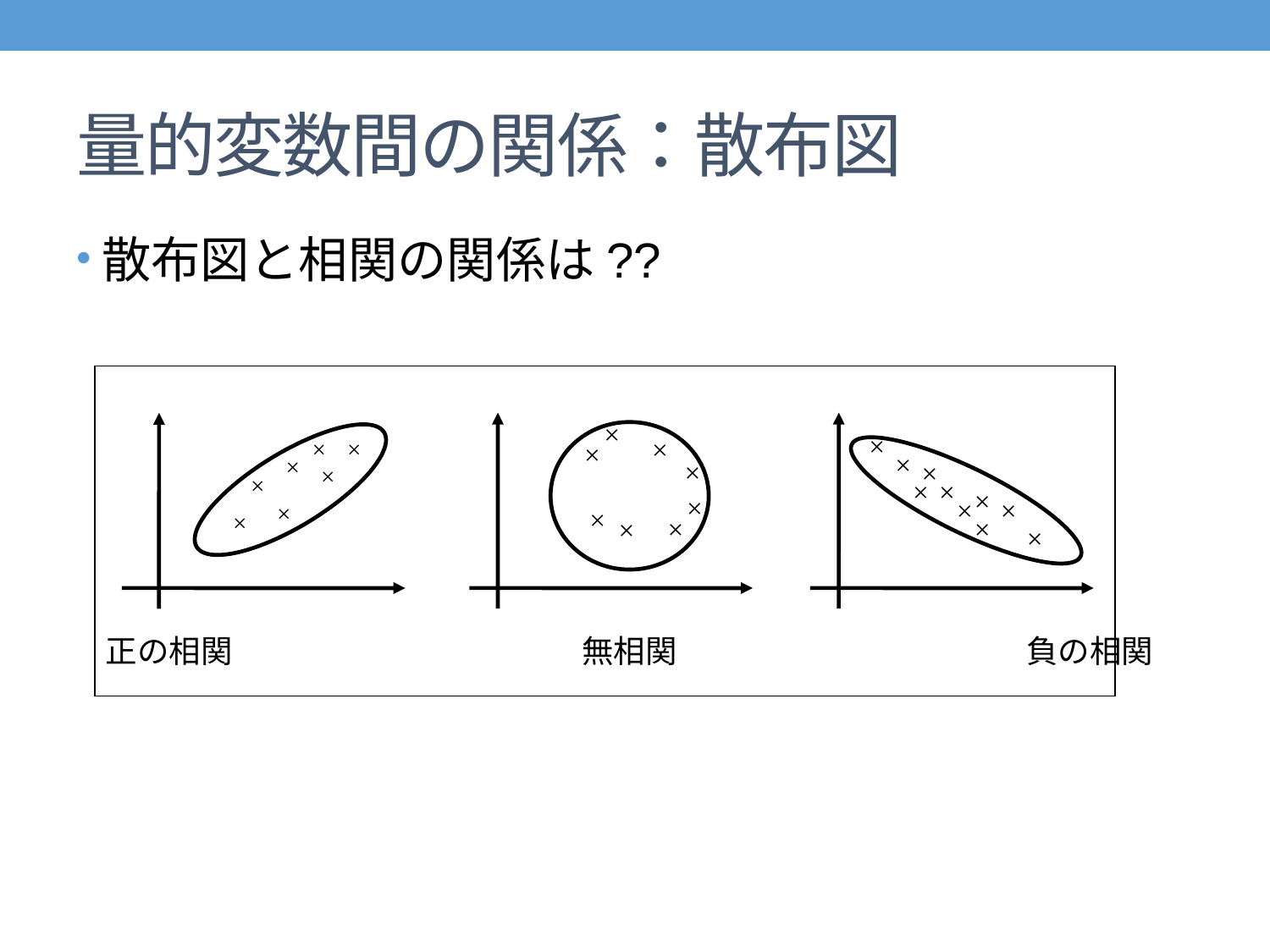

# 量的変数間の関係：散布図
散布図と相関の関係は??

×
×
×

×
×
×
×

×

×
×
×
×
×
×
×

×
×
×
×
×

×
×
×
×
×

正の相関　　　　　　　　　　　無相関　　　　　　　　　　　負の相関